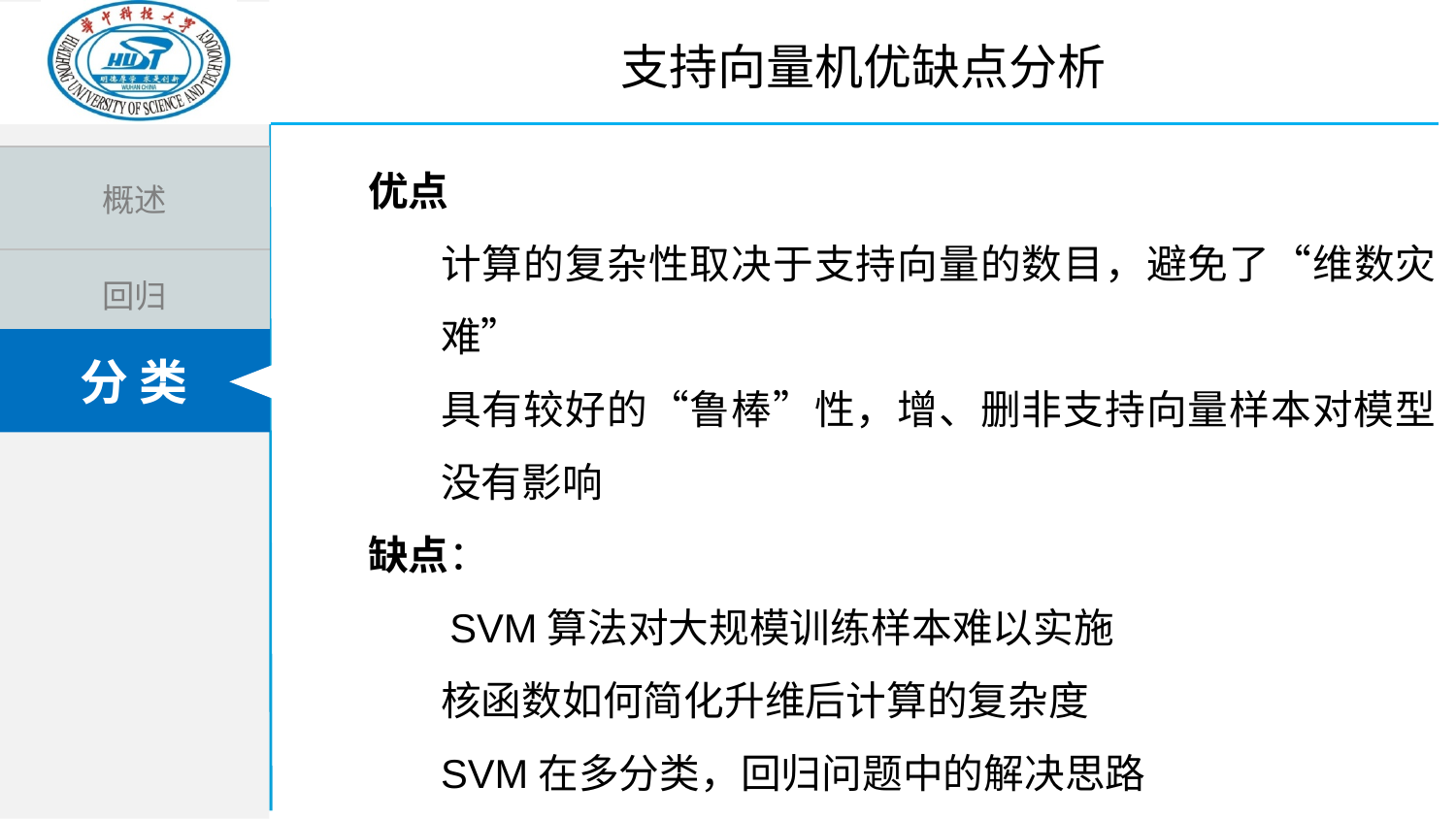

支持向量机优缺点分析

优点
计算的复杂性取决于支持向量的数目，避免了“维数灾难”
具有较好的“鲁棒”性，增、删非支持向量样本对模型没有影响
缺点：
 SVM算法对大规模训练样本难以实施
核函数如何简化升维后计算的复杂度
SVM在多分类，回归问题中的解决思路